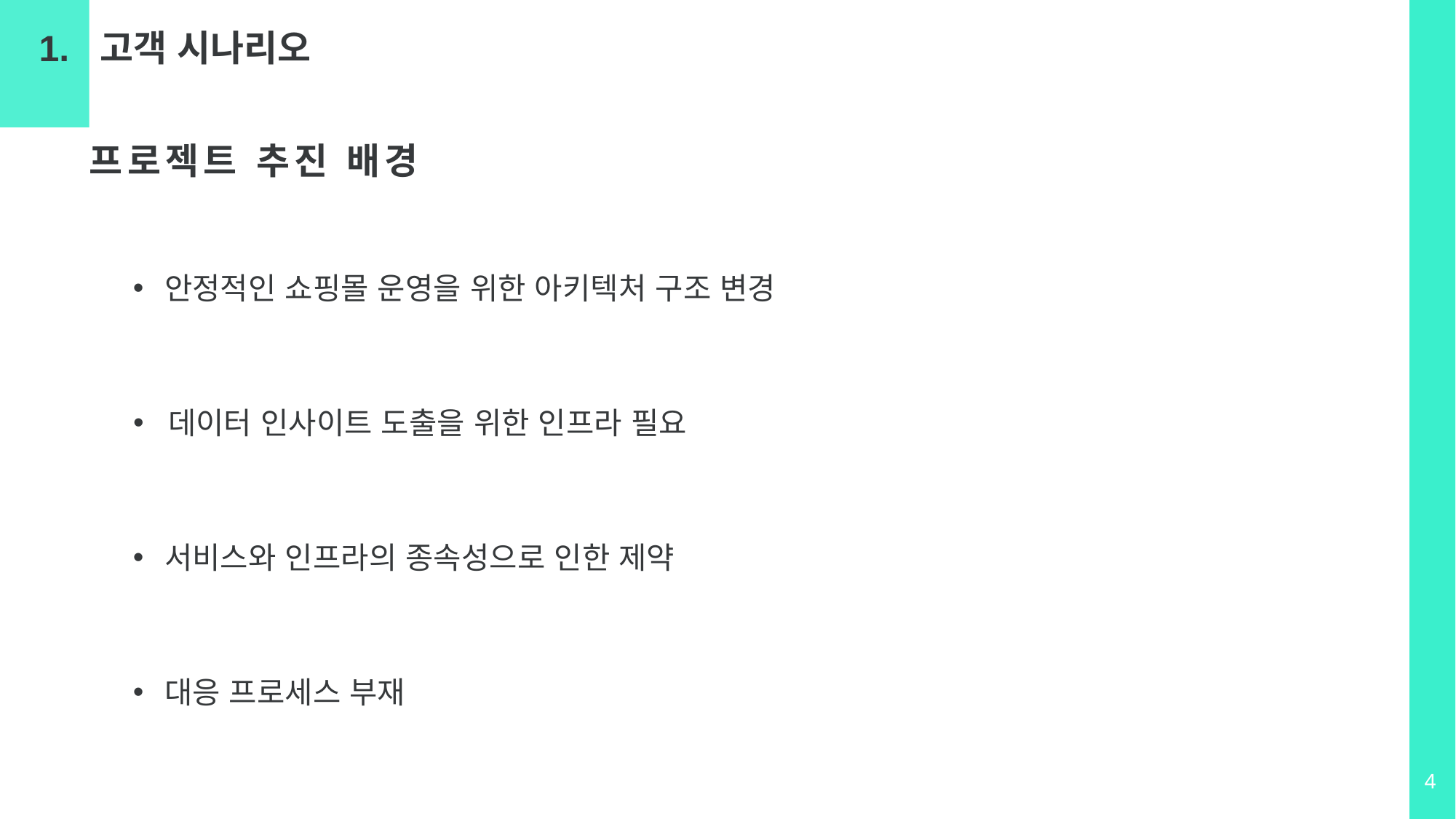

고객 시나리오
1.
프로젝트 추진 배경
  안정적인 쇼핑몰 운영을 위한 아키텍처 구조 변경
  데이터 인사이트 도출을 위한 인프라 필요
  서비스와 인프라의 종속성으로 인한 제약
  대응 프로세스 부재
4